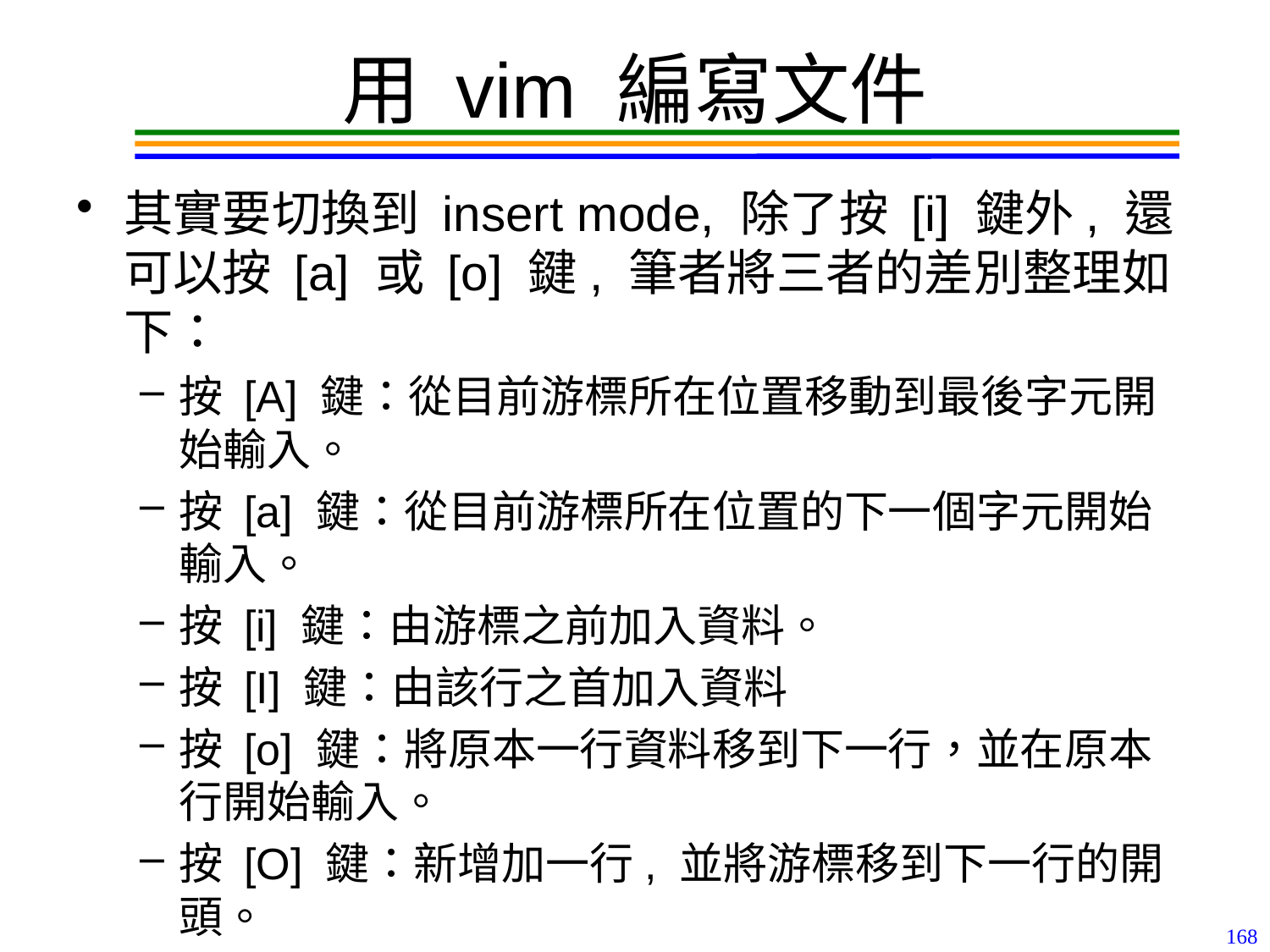

# 用 vim 編寫文件
其實要切換到 insert mode, 除了按 [i] 鍵外, 還可以按 [a] 或 [o] 鍵, 筆者將三者的差別整理如下：
按 [A] 鍵：從目前游標所在位置移動到最後字元開始輸入。
按 [a] 鍵：從目前游標所在位置的下一個字元開始輸入。
按 [i] 鍵：由游標之前加入資料。
按 [I] 鍵：由該行之首加入資料
按 [o] 鍵：將原本一行資料移到下一行，並在原本行開始輸入。
按 [O] 鍵：新增加一行, 並將游標移到下一行的開頭。

168